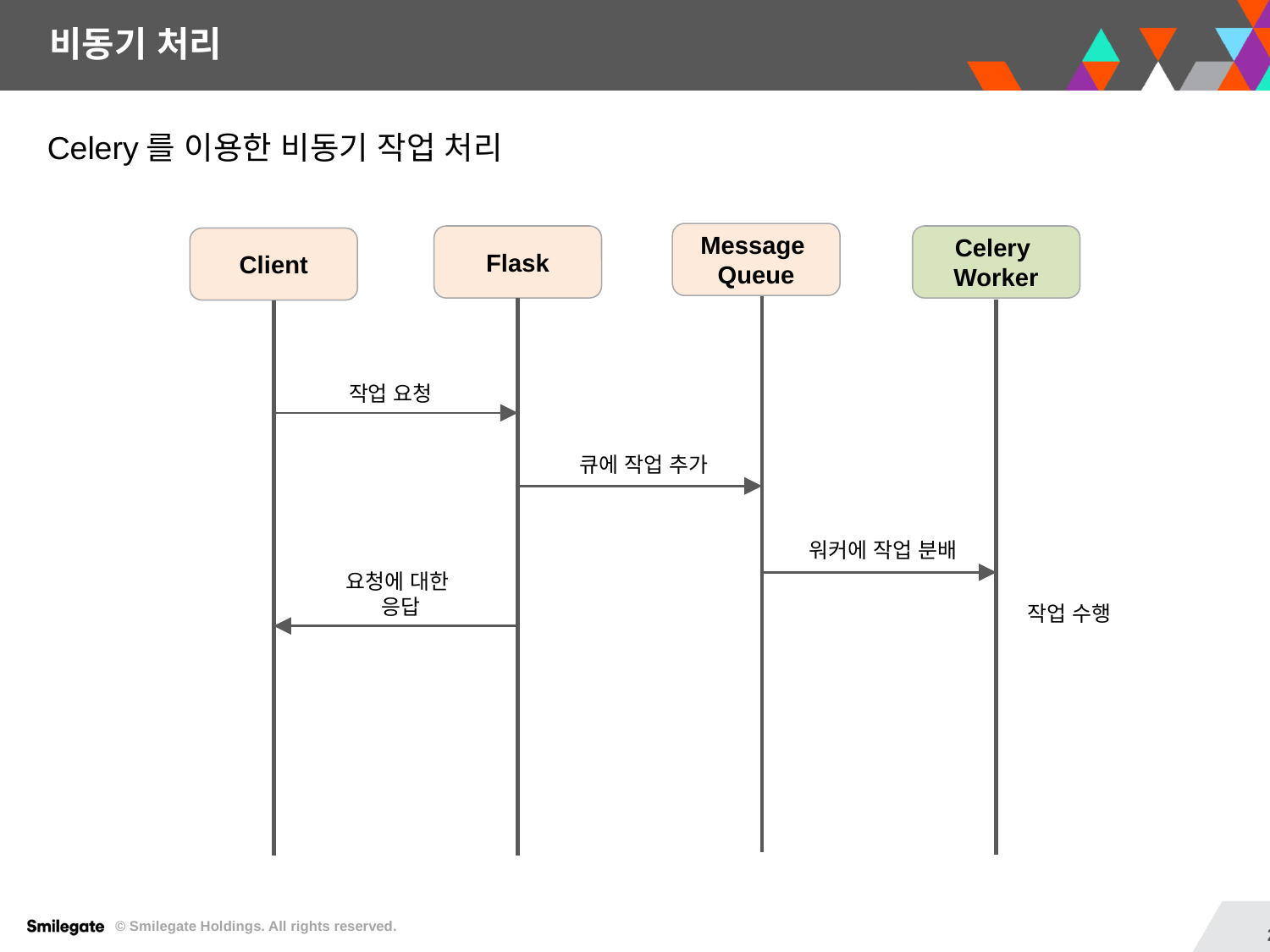

비동기 처리
Celery를 이용한 비동기 작업 처리
Message
Queue
Flask
Celery
Worker
Client
작업 요청
큐에 작업 추가
워커에 작업 분배
요청에 대한
응답
작업 수행